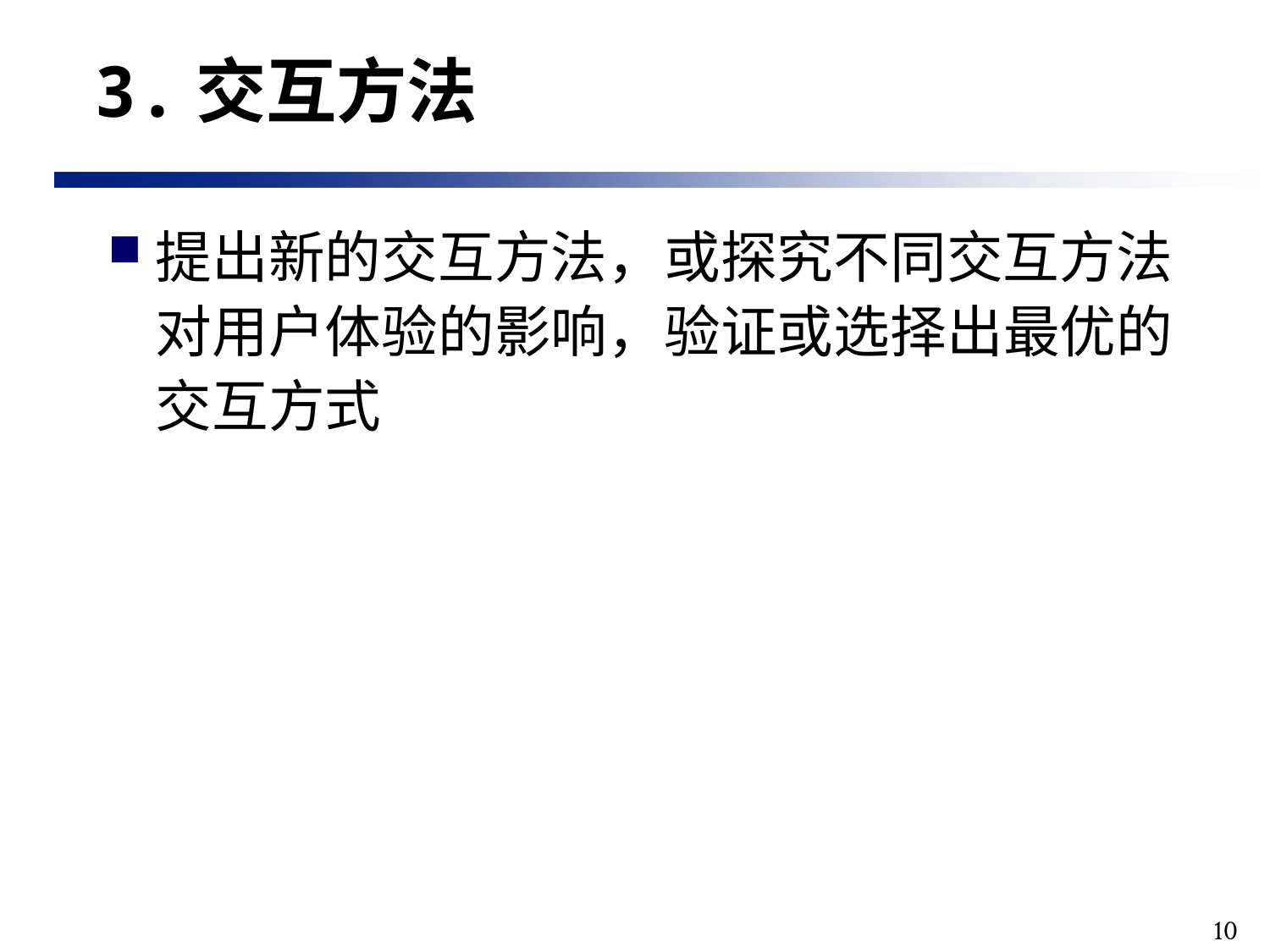

# 3.交互方法
提出新的交互方法，或探究不同交互方法对用户体验的影响，验证或选择出最优的交互方式